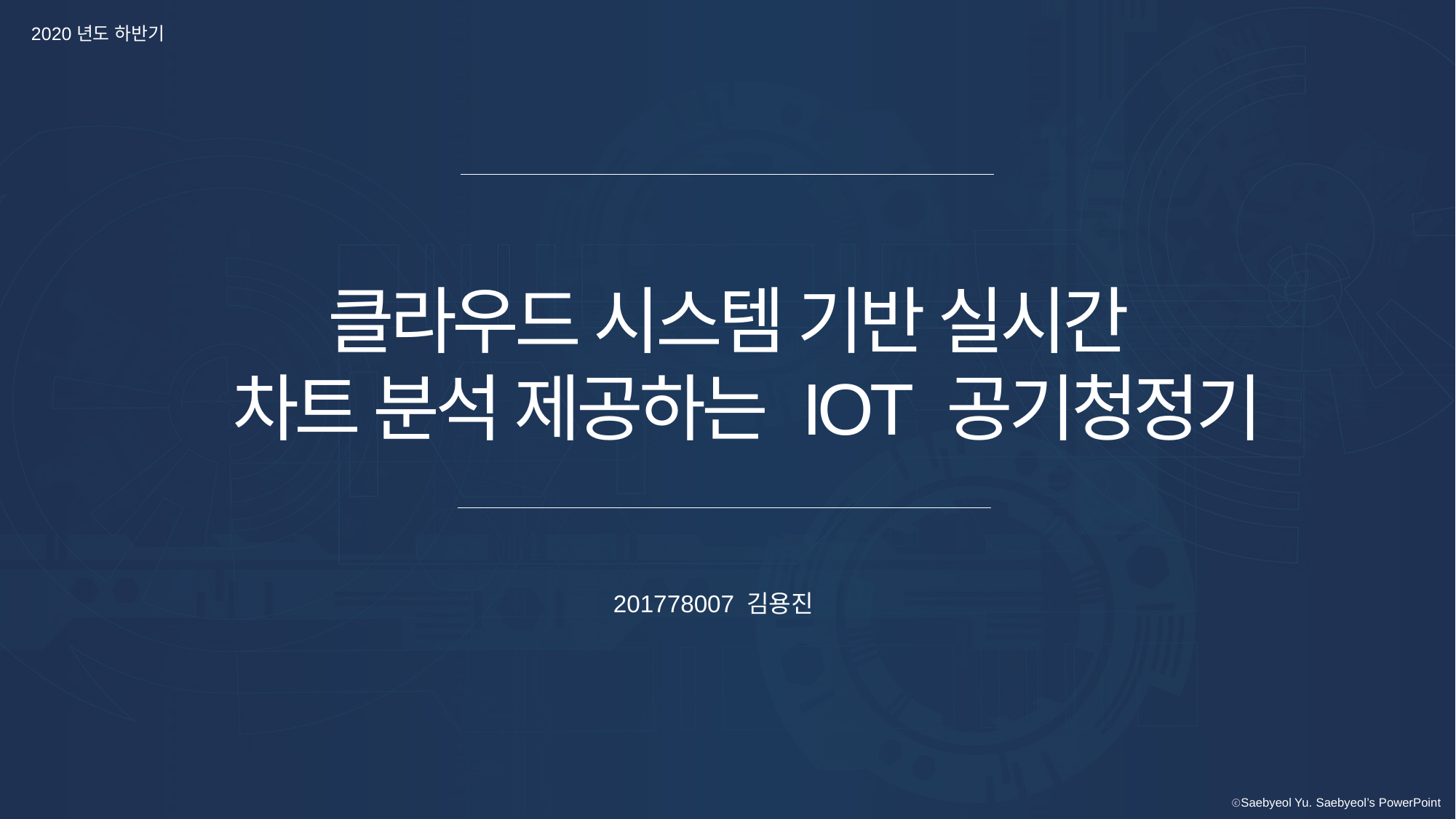

2020년도 하반기
클라우드 시스템 기반 실시간
 차트 분석 제공하는 IOT 공기청정기
201778007 김용진